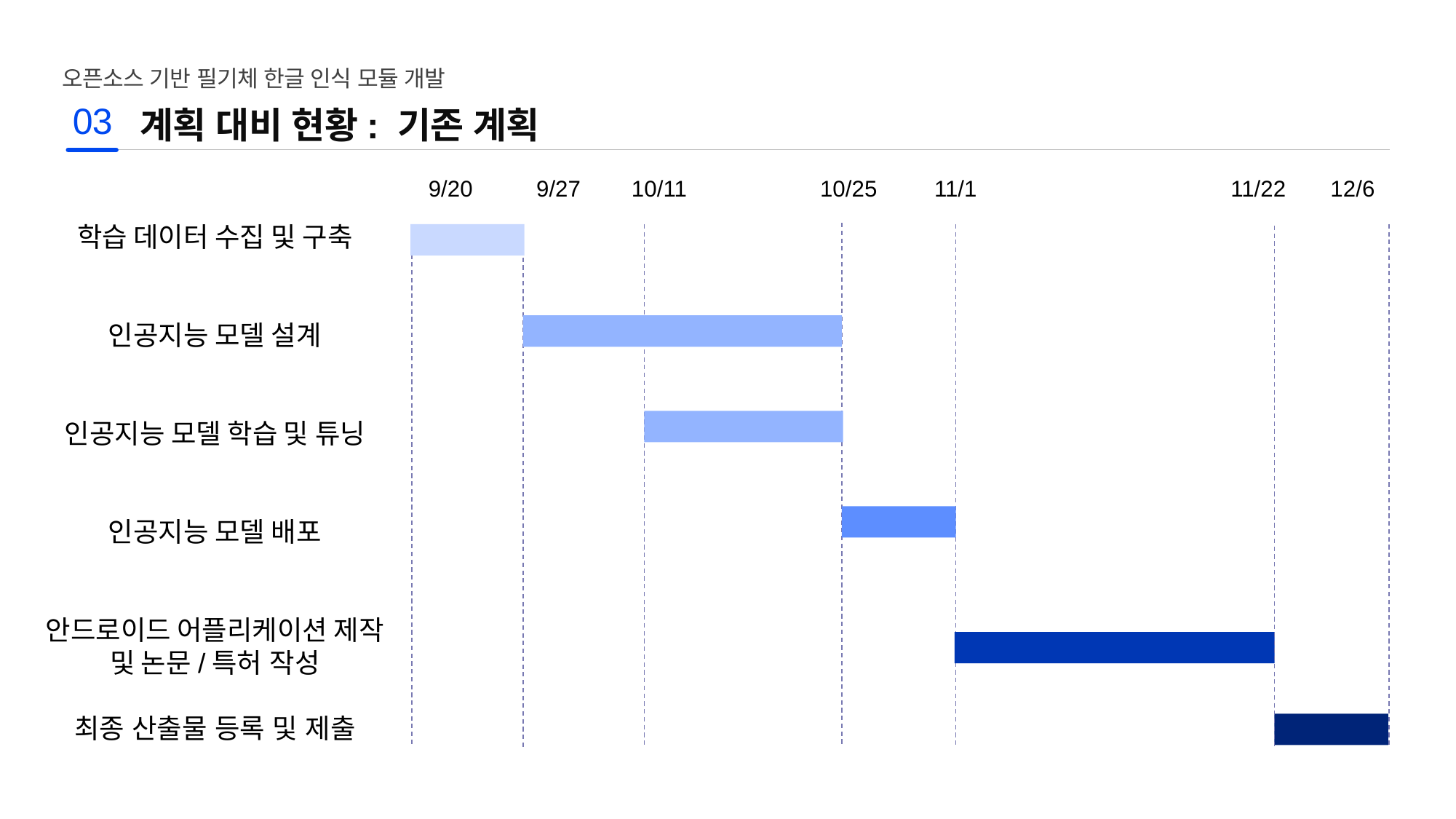

오픈소스 기반 필기체 한글 인식 모듈 개발
03
계획 대비 현황: 기존 계획
9/20          9/27        10/11                     10/25         11/1                                        11/22       12/6
학습 데이터 수집 및 구축

인공지능 모델 설계

인공지능 모델 학습 및 튜닝

인공지능 모델 배포

안드로이드 어플리케이션 제작
및 논문/특허 작성

최종 산출물 등록 및 제출